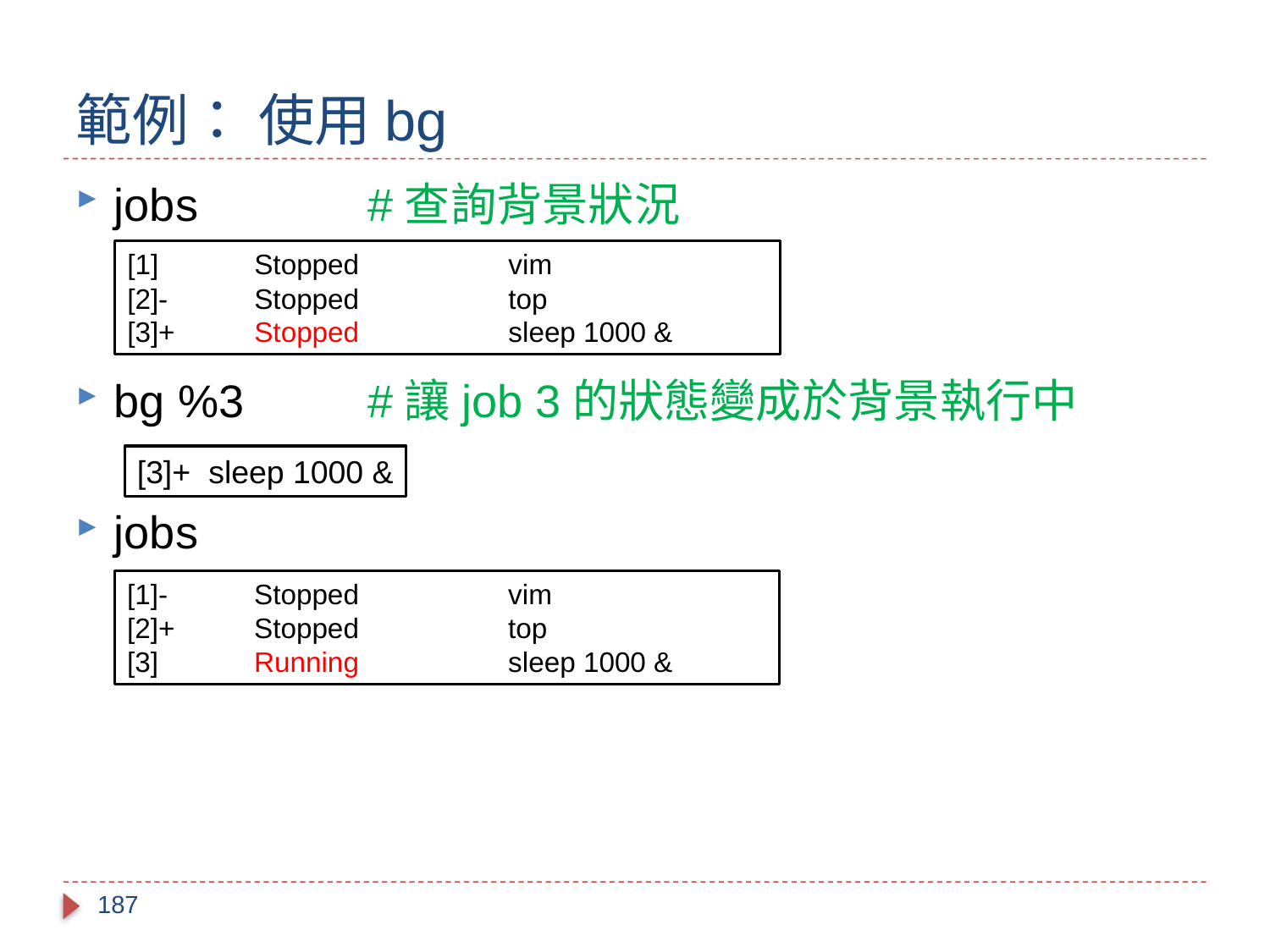

# 範例： 使用bg
jobs		#查詢背景狀況

bg %3	#讓job 3的狀態變成於背景執行中

jobs

[1]	Stopped		vim
[2]- 	Stopped            	top
[3]+  	Stopped             	sleep 1000 &
[3]+  sleep 1000 &
[1]-	Stopped		vim
[2]+ 	Stopped            	top
[3]  	Running            	sleep 1000 &
187